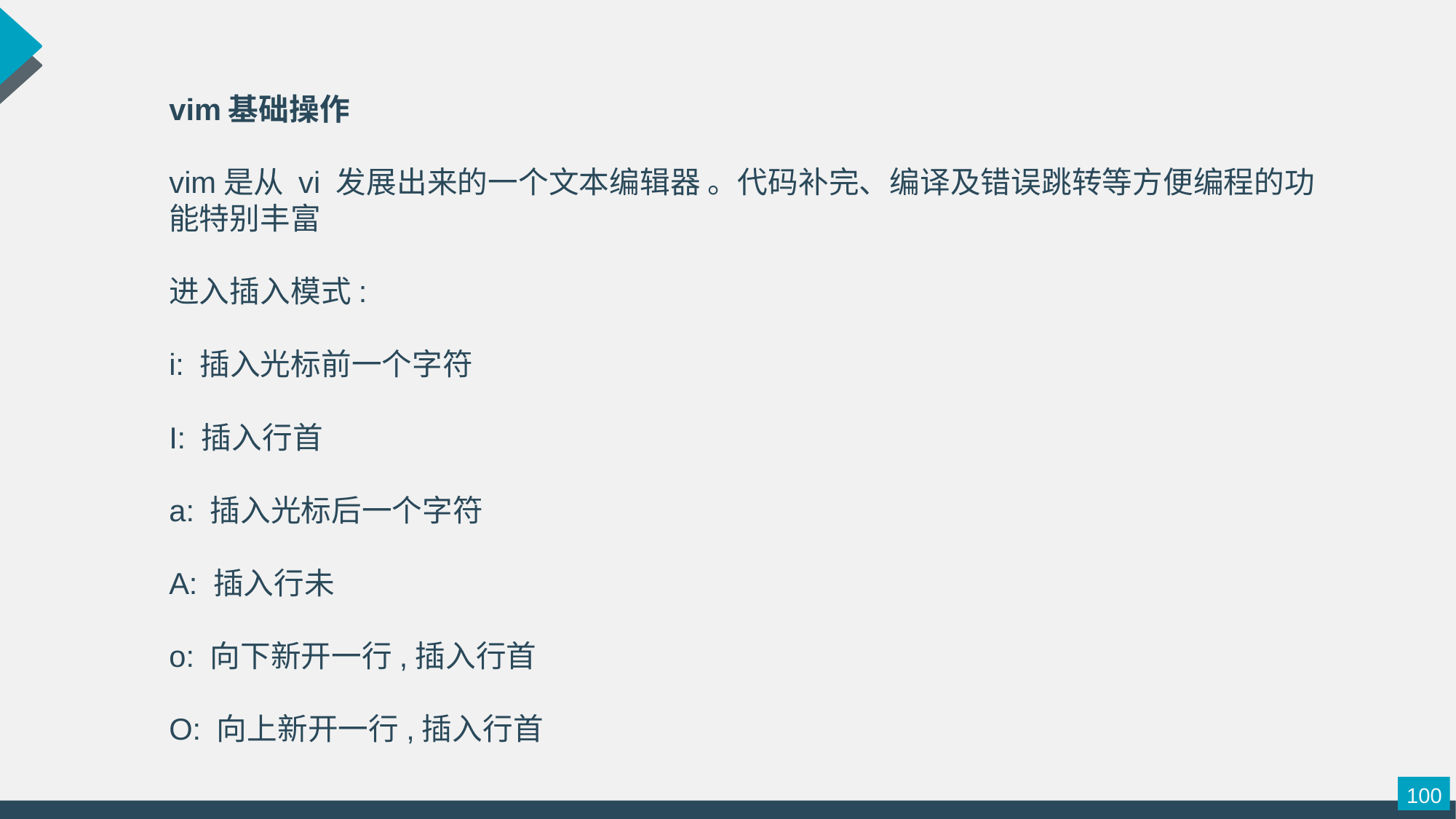

vim基础操作

vim是从 vi 发展出来的一个文本编辑器 。代码补完、编译及错误跳转等方便编程的功能特别丰富

进入插入模式:

i: 插入光标前一个字符

I: 插入行首

a: 插入光标后一个字符

A: 插入行未

o: 向下新开一行,插入行首

O: 向上新开一行,插入行首